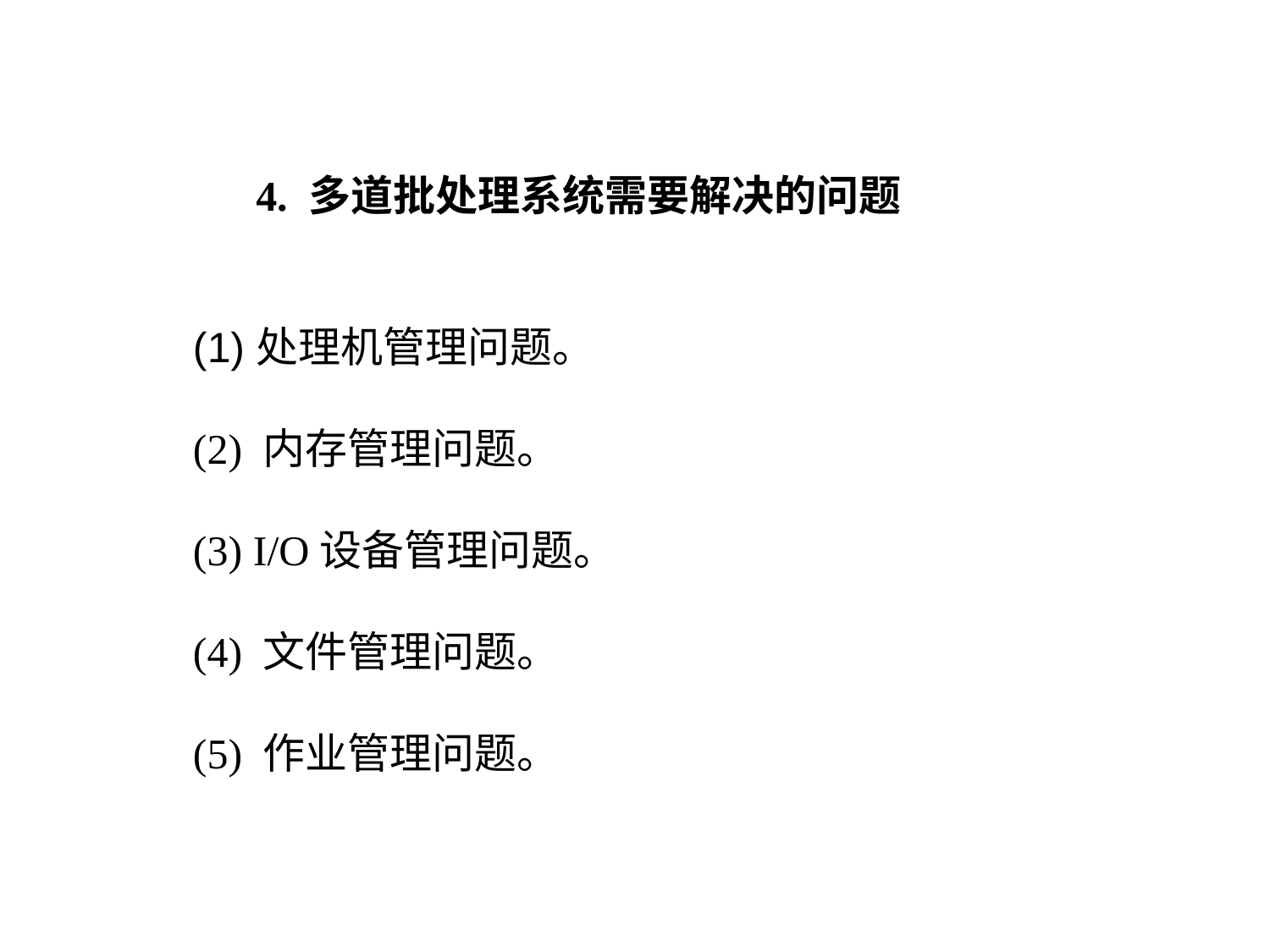

4. 多道批处理系统需要解决的问题
处理机管理问题。
(2) 内存管理问题。
(3) I/O设备管理问题。
(4) 文件管理问题。
(5) 作业管理问题。